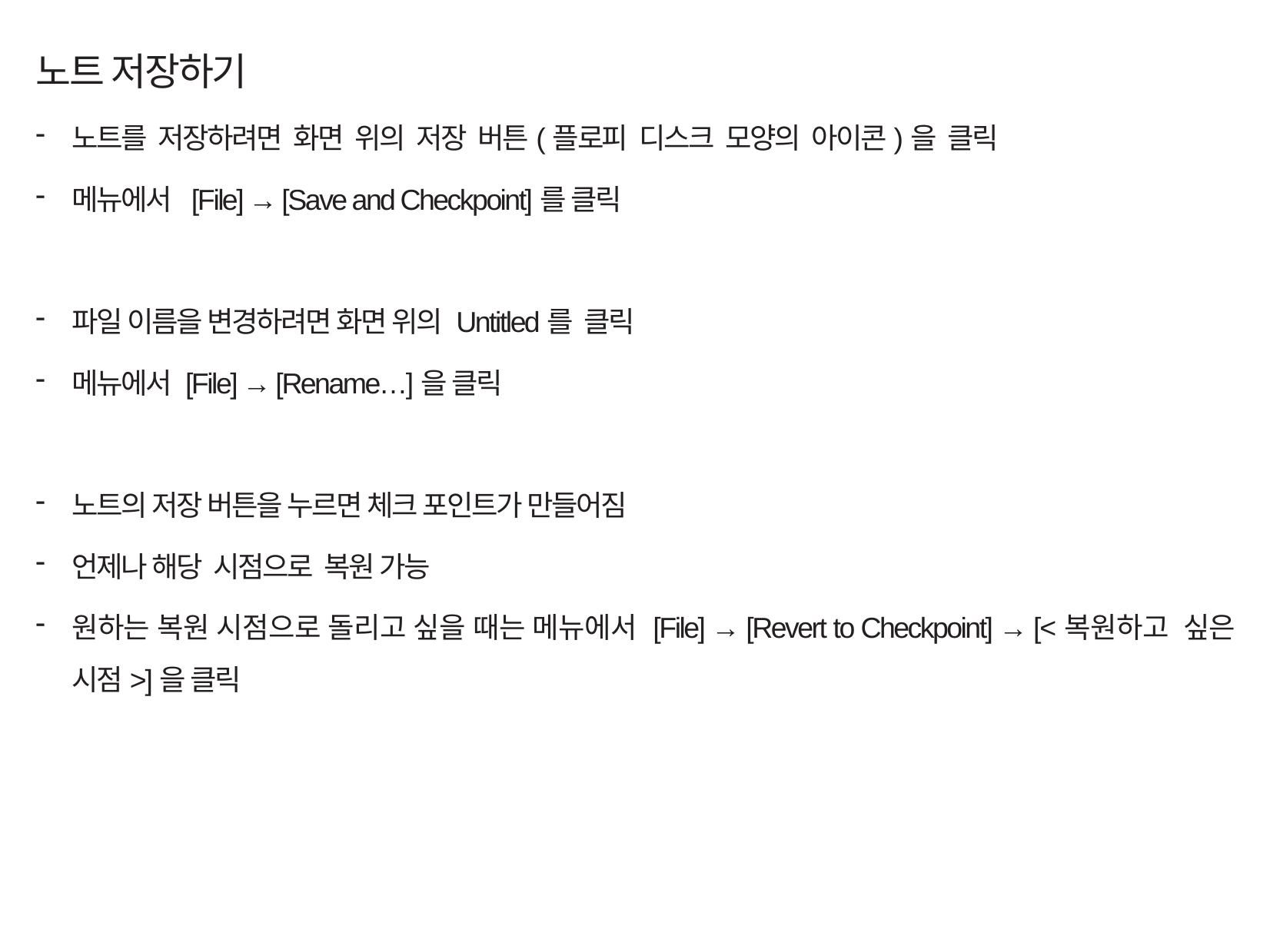

노트 저장하기
노트를  저장하려면  화면  위의  저장  버튼(플로피  디스크  모양의  아이콘)을  클릭
메뉴에서  [File] → [Save and Checkpoint]를 클릭

파일 이름을 변경하려면 화면 위의 Untitled를  클릭
메뉴에서 [File] → [Rename…]을 클릭

노트의 저장 버튼을 누르면 체크 포인트가 만들어짐
언제나 해당  시점으로  복원 가능
원하는 복원 시점으로 돌리고 싶을 때는 메뉴에서 [File] → [Revert to Checkpoint] → [<복원하고  싶은 시점>]을 클릭